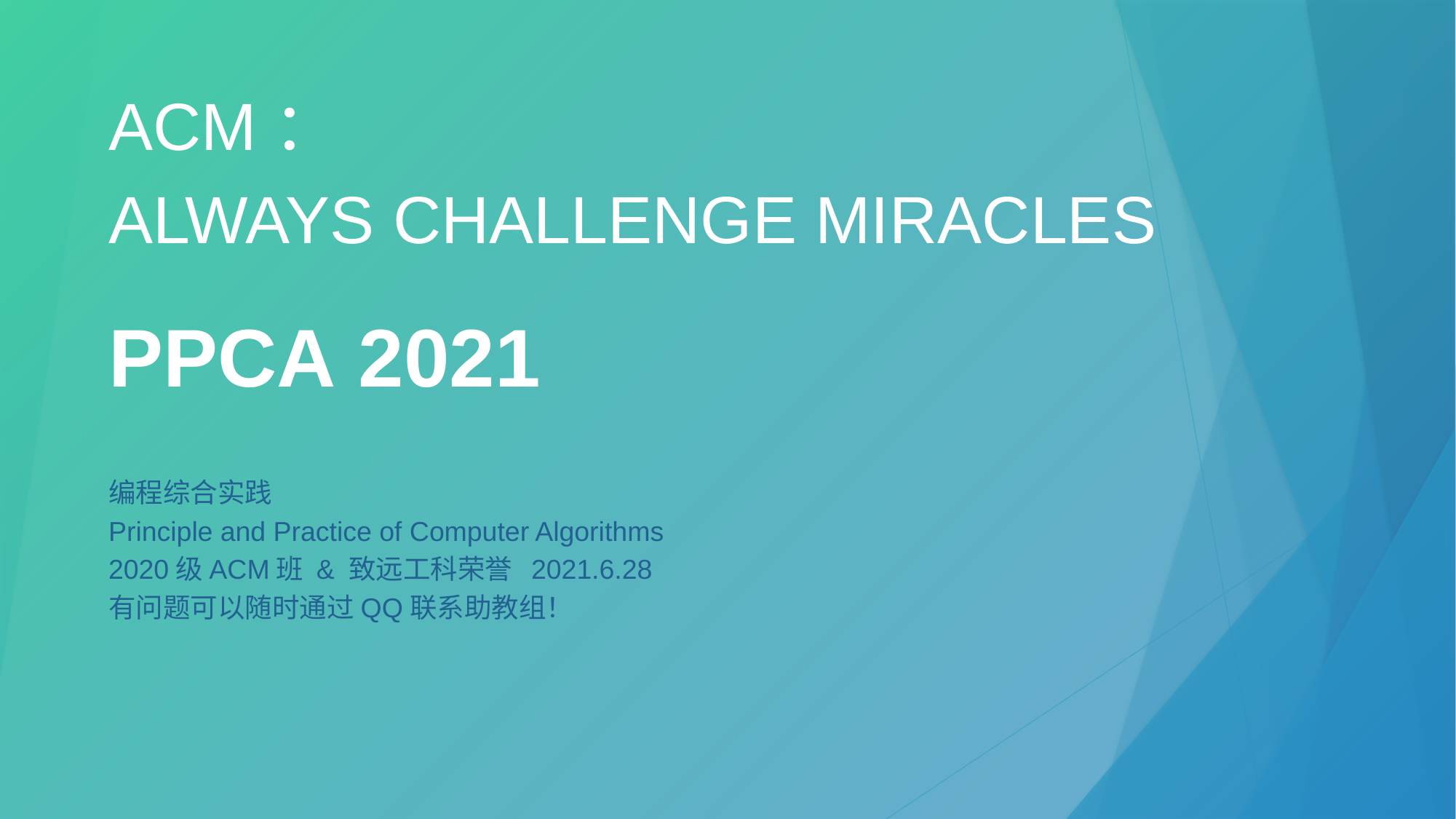

ACM：
Always Challenge Miracles
PPCA 2021
编程综合实践
Principle and Practice of Computer Algorithms
2020级ACM班 & 致远工科荣誉  2021.6.28
有问题可以随时通过QQ联系助教组！